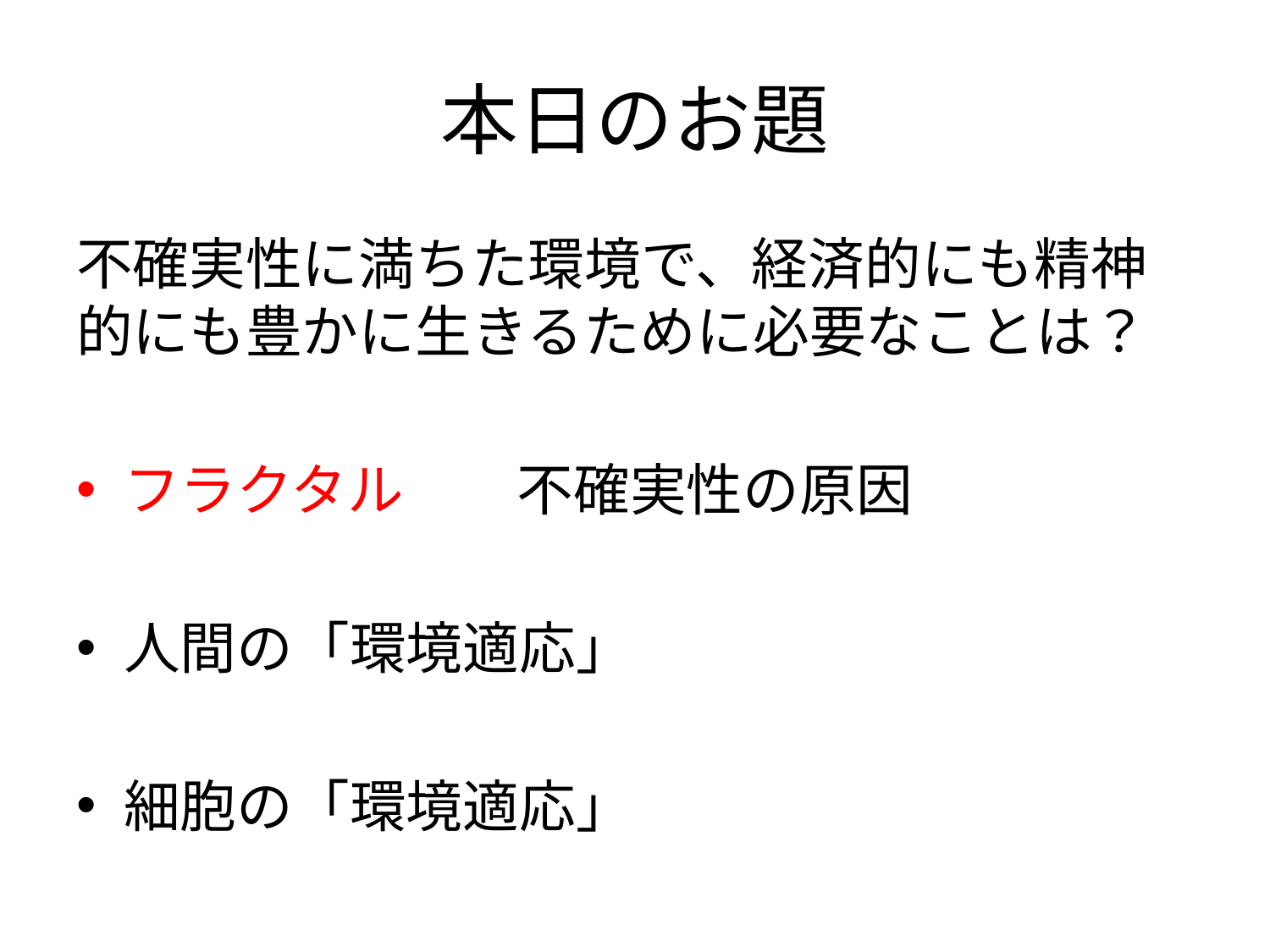

# 本日のお題
不確実性に満ちた環境で、経済的にも精神的にも豊かに生きるために必要なことは？

フラクタル　　不確実性の原因

人間の「環境適応」

細胞の「環境適応」